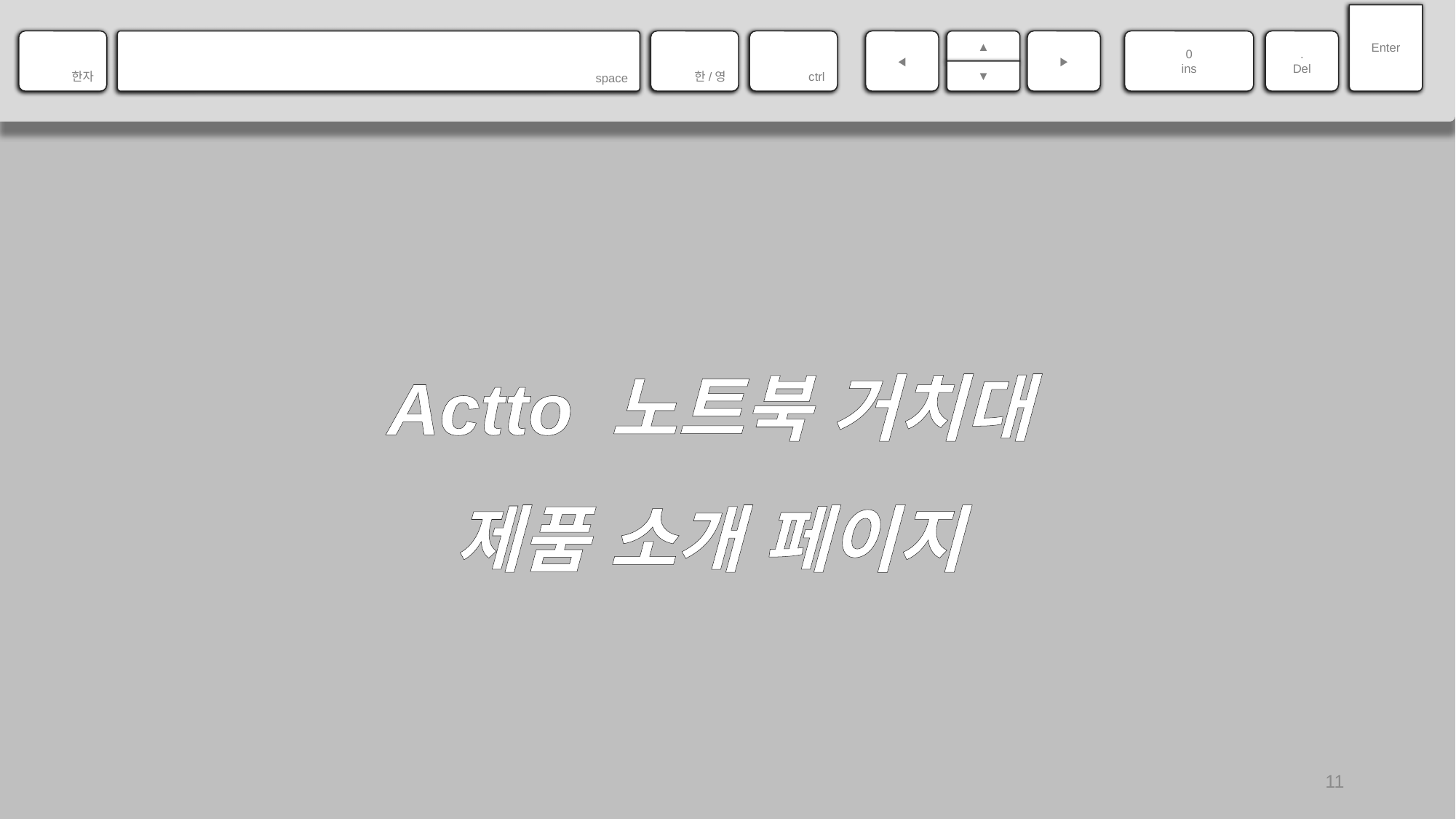

Enter
한자
space
한/영
ctrl
◀
▲
▶
0
ins
.
Del
▼
Actto 노트북 거치대
제품 소개 페이지
11